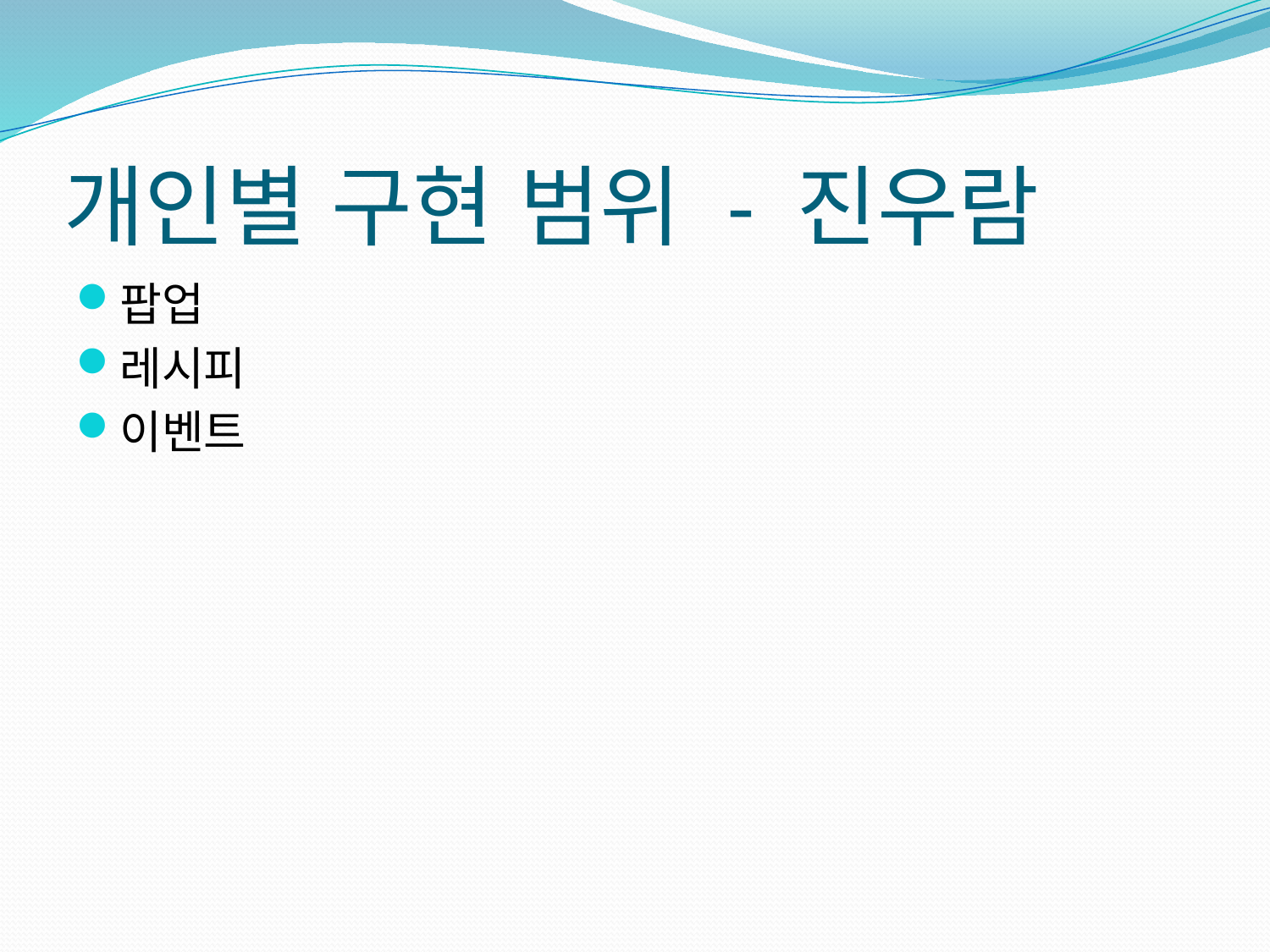

# 개인별 구현 범위 - 진우람
팝업
레시피
이벤트